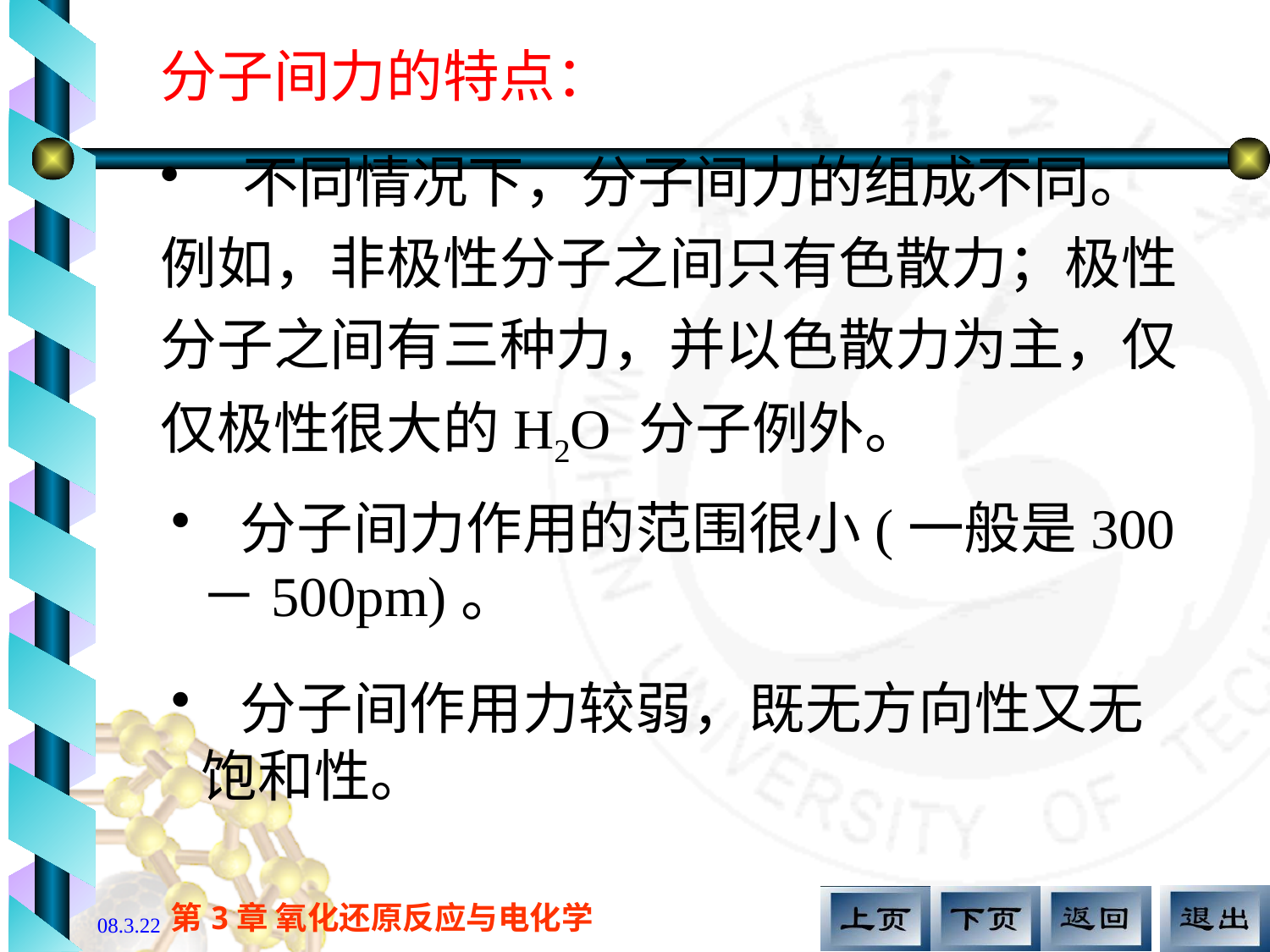

分子间力的特点：
   不同情况下，分子间力的组成不同。
例如，非极性分子之间只有色散力；极性分子之间有三种力，并以色散力为主，仅仅极性很大的H2O 分子例外。
  分子间力作用的范围很小(一般是300－500pm)。
  分子间作用力较弱，既无方向性又无饱和性。